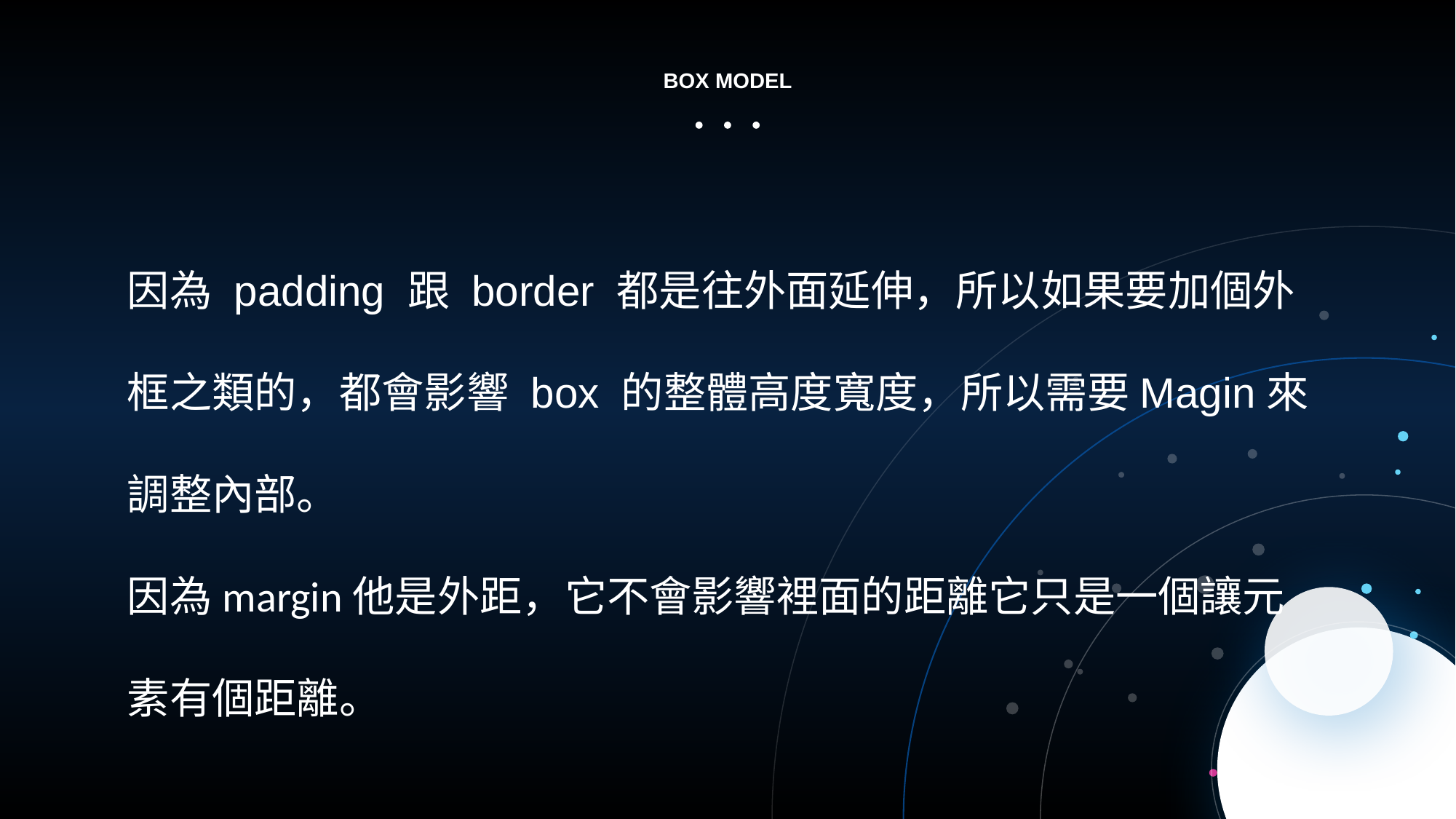

BOX MODEL

因為 padding 跟 border 都是往外面延伸，所以如果要加個外框之類的，都會影響 box 的整體高度寬度，所以需要Magin來調整內部。
因為margin他是外距，它不會影響裡面的距離它只是一個讓元素有個距離。